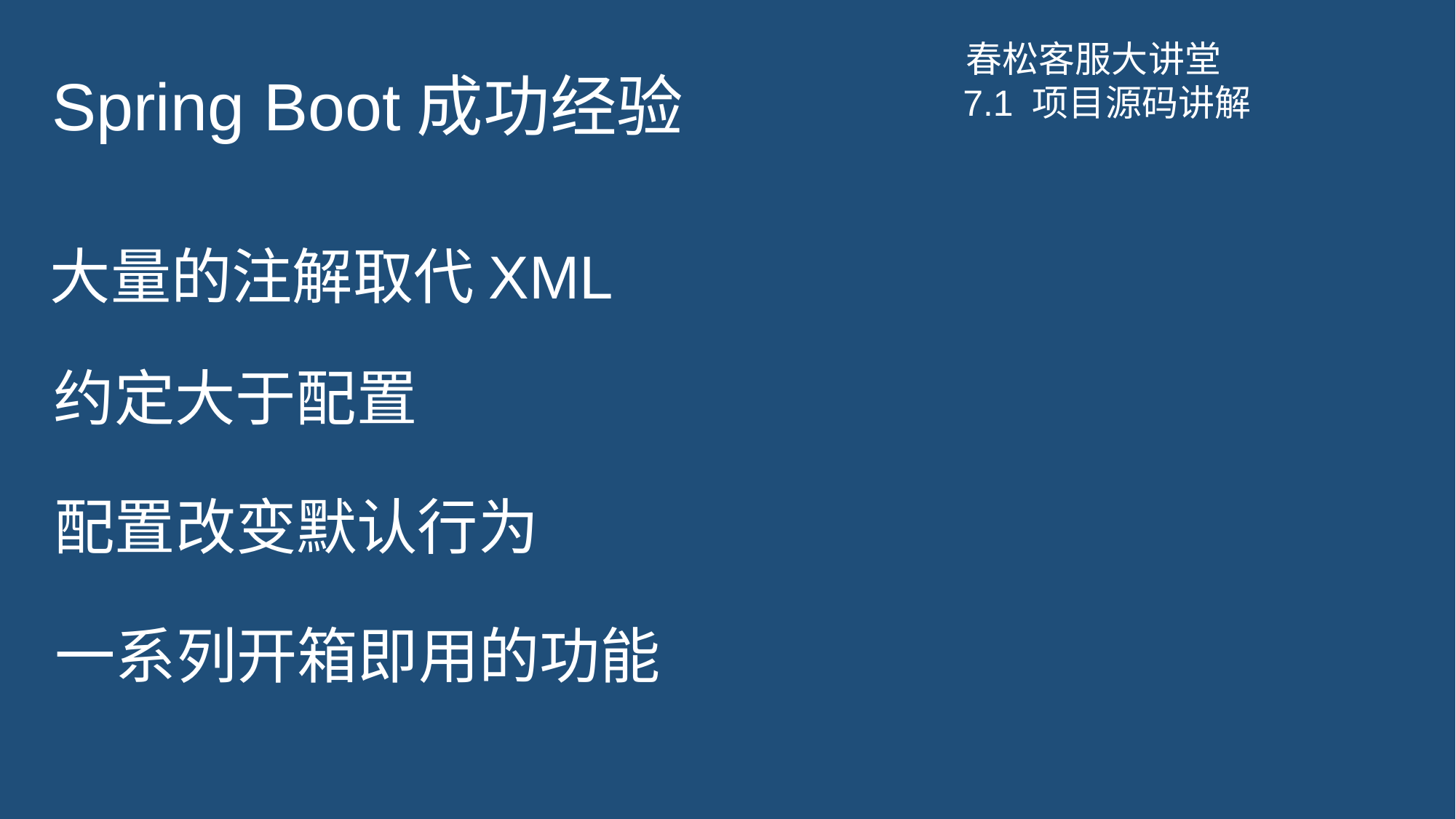

# Spring Boot成功经验
春松客服大讲堂
7.1 项目源码讲解
大量的注解取代XML
约定大于配置
配置改变默认行为
一系列开箱即用的功能